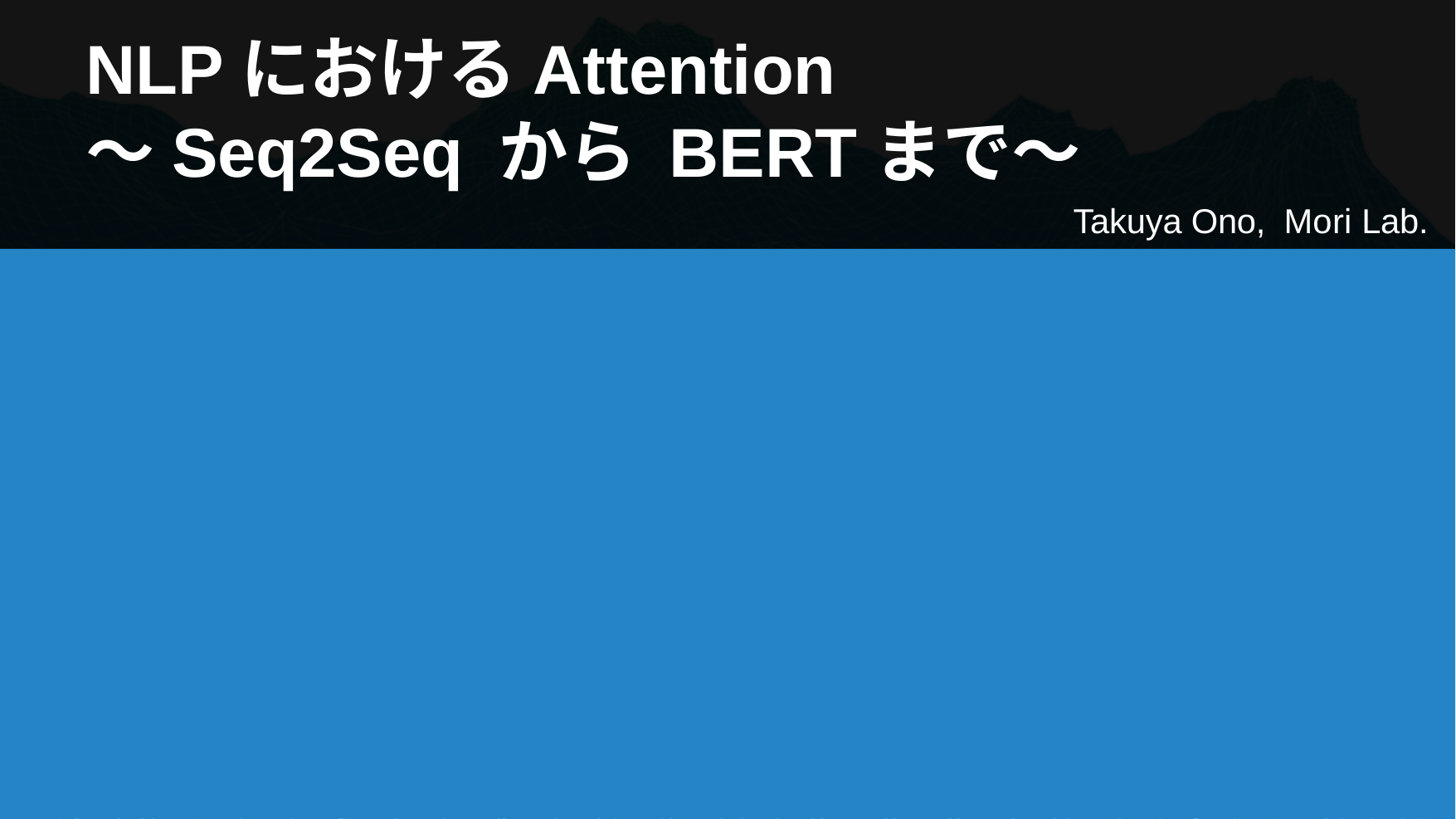

# NLPにおけるAttention ～Seq2Seq から BERTまで～
Takuya Ono,  Mori Lab.